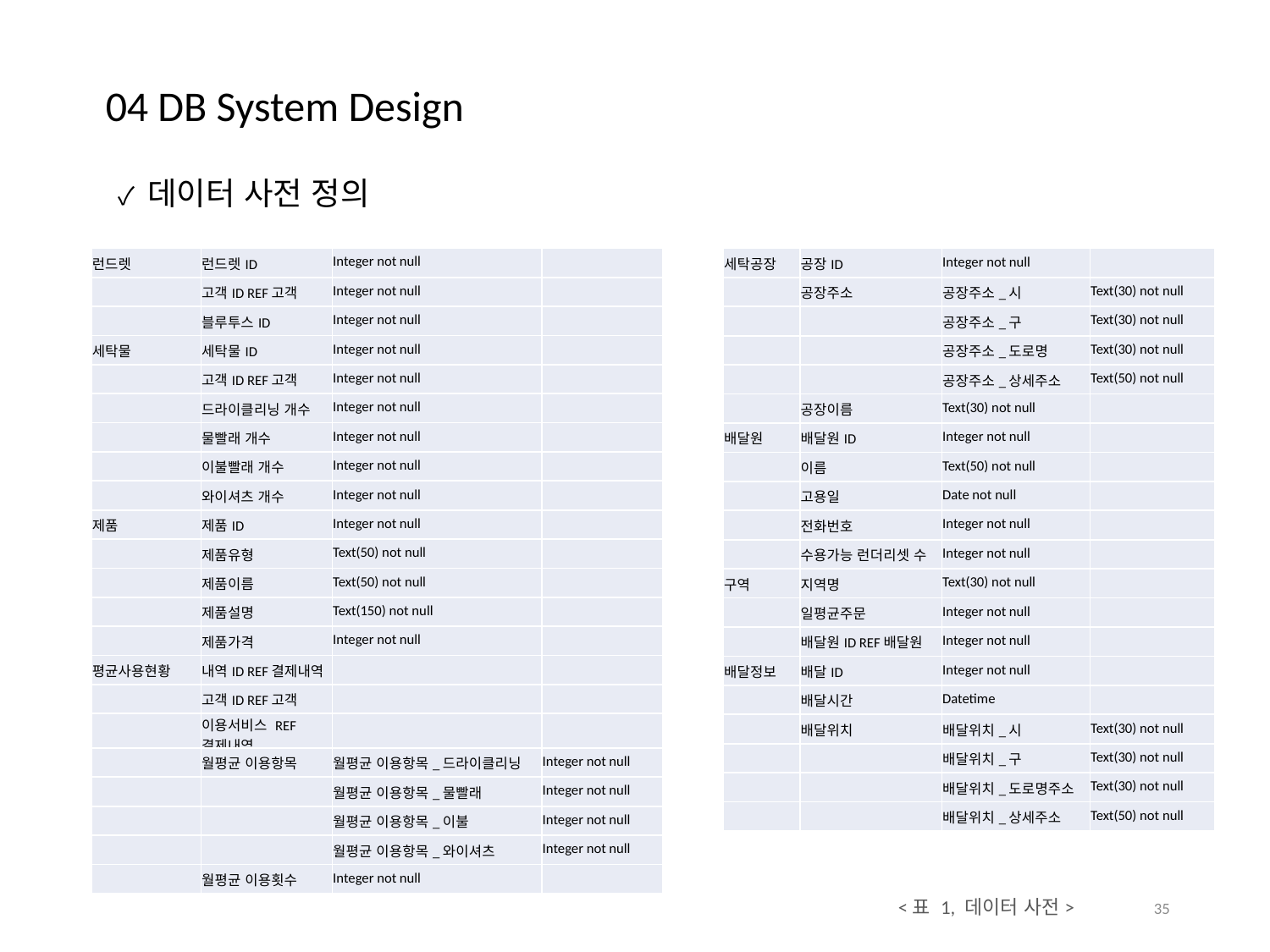

04 DB System Design
✓ 데이터 사전 정의
| 세탁공장 | 공장ID | Integer not null |  |
| --- | --- | --- | --- |
|  | 공장주소 | 공장주소\_시 | Text(30) not null |
|  |  | 공장주소\_구 | Text(30) not null |
|  |  | 공장주소\_도로명 | Text(30) not null |
|  |  | 공장주소\_상세주소 | Text(50) not null |
|  | 공장이름 | Text(30) not null |  |
| 배달원 | 배달원ID | Integer not null |  |
|  | 이름 | Text(50) not null |  |
|  | 고용일 | Date not null |  |
|  | 전화번호 | Integer not null |  |
|  | 수용가능 런더리셋 수 | Integer not null |  |
| 구역 | 지역명 | Text(30) not null |  |
|  | 일평균주문 | Integer not null |  |
|  | 배달원ID REF배달원 | Integer not null |  |
| 배달정보 | 배달ID | Integer not null |  |
|  | 배달시간 | Datetime |  |
|  | 배달위치 | 배달위치\_시 | Text(30) not null |
|  |  | 배달위치\_구 | Text(30) not null |
|  |  | 배달위치\_도로명주소 | Text(30) not null |
|  |  | 배달위치\_상세주소 | Text(50) not null |
| 런드렛 | 런드렛ID | Integer not null |  |
| --- | --- | --- | --- |
|  | 고객ID REF고객 | Integer not null |  |
|  | 블루투스ID | Integer not null |  |
| 세탁물 | 세탁물ID | Integer not null |  |
|  | 고객ID REF고객 | Integer not null |  |
|  | 드라이클리닝 개수 | Integer not null |  |
|  | 물빨래 개수 | Integer not null |  |
|  | 이불빨래 개수 | Integer not null |  |
|  | 와이셔츠 개수 | Integer not null |  |
| 제품 | 제품ID | Integer not null |  |
|  | 제품유형 | Text(50) not null |  |
|  | 제품이름 | Text(50) not null |  |
|  | 제품설명 | Text(150) not null |  |
|  | 제품가격 | Integer not null |  |
| 평균사용현황 | 내역ID REF결제내역 |  |  |
|  | 고객ID REF고객 |  |  |
|  | 이용서비스 REF결제내역 |  |  |
|  | 월평균 이용항목 | 월평균 이용항목\_드라이클리닝 | Integer not null |
|  |  | 월평균 이용항목\_물빨래 | Integer not null |
|  |  | 월평균 이용항목\_이불 | Integer not null |
|  |  | 월평균 이용항목\_와이셔츠 | Integer not null |
|  | 월평균 이용횟수 | Integer not null |  |
35
<표 1, 데이터 사전>